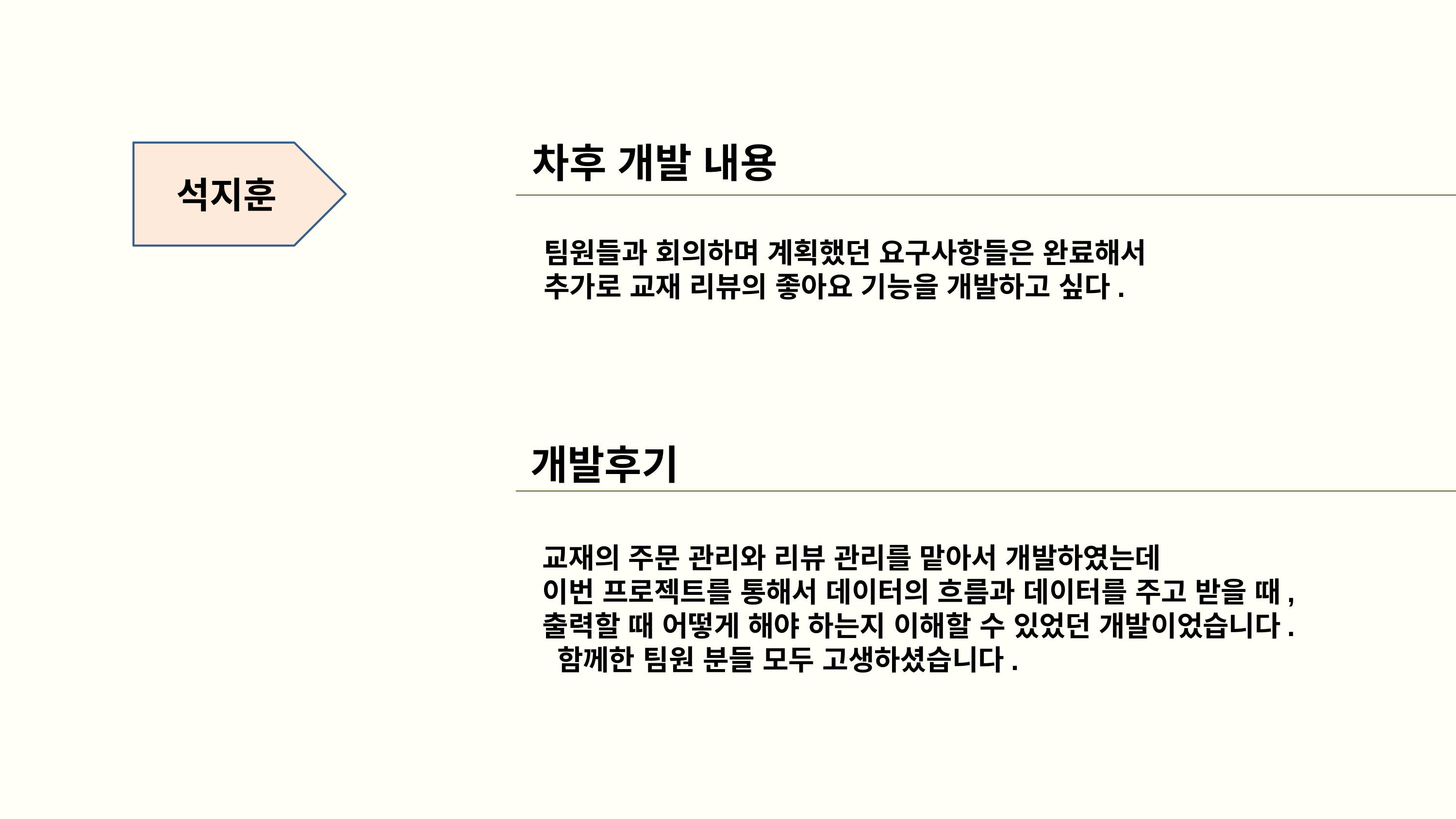

차후 개발 내용
석지훈
팀원들과 회의하며 계획했던 요구사항들은 완료해서
추가로 교재 리뷰의 좋아요 기능을 개발하고 싶다.

개발후기

교재의 주문 관리와 리뷰 관리를 맡아서 개발하였는데
이번 프로젝트를 통해서 데이터의 흐름과 데이터를 주고 받을 때,
출력할 때 어떻게 해야 하는지 이해할 수 있었던 개발이었습니다.
 함께한 팀원 분들 모두 고생하셨습니다.